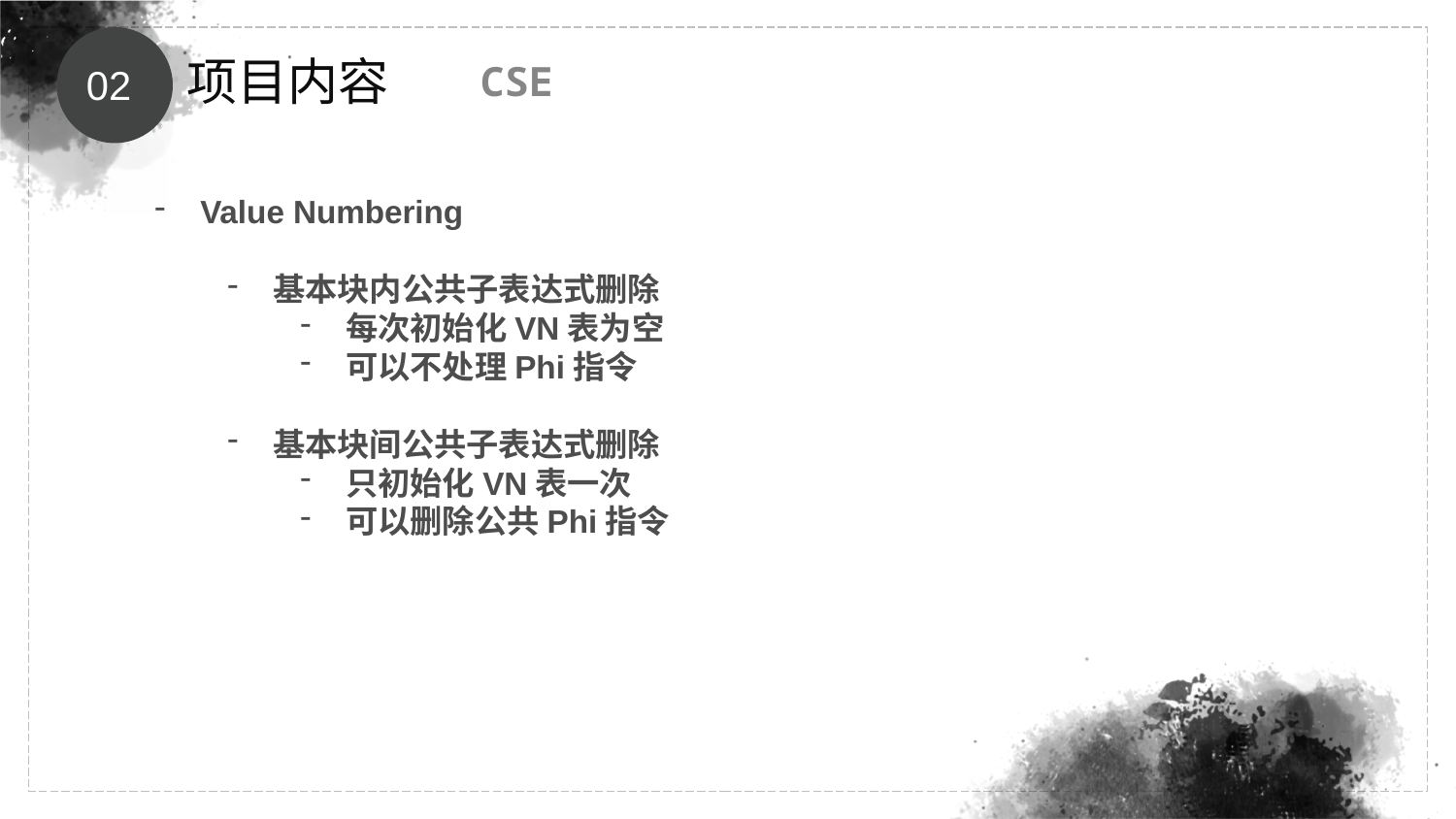

项目内容
02
CSE
Value Numbering

基本块内公共子表达式删除
每次初始化VN表为空
可以不处理Phi指令

基本块间公共子表达式删除
只初始化VN表一次
可以删除公共Phi指令